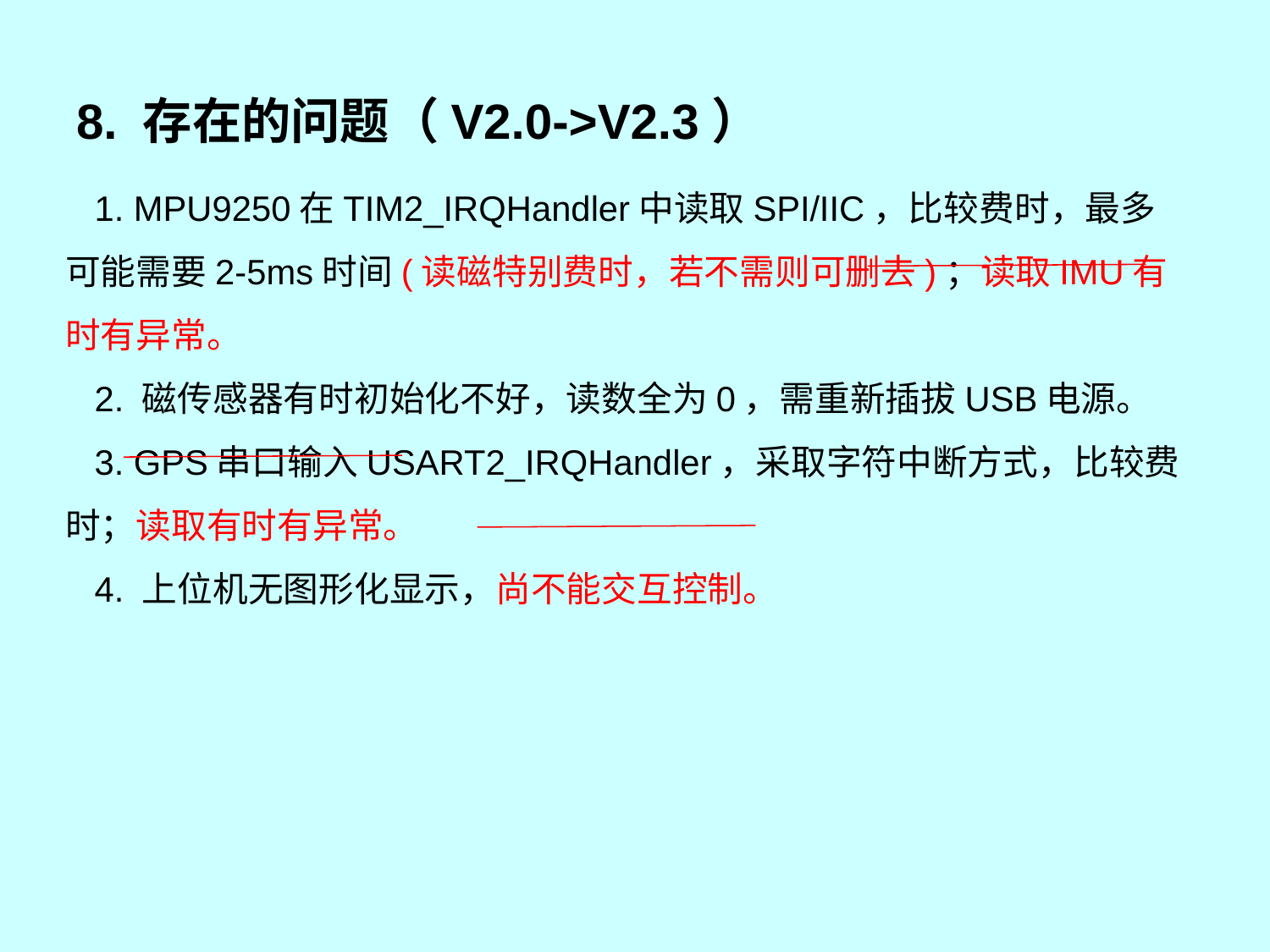

# 8. 存在的问题（V2.0->V2.3）
   1. MPU9250在TIM2_IRQHandler中读取SPI/IIC，比较费时，最多可能需要2-5ms时间(读磁特别费时，若不需则可删去)；读取IMU有时有异常。
   2. 磁传感器有时初始化不好，读数全为0，需重新插拔USB电源。
   3. GPS串口输入USART2_IRQHandler，采取字符中断方式，比较费时；读取有时有异常。
   4. 上位机无图形化显示，尚不能交互控制。
30